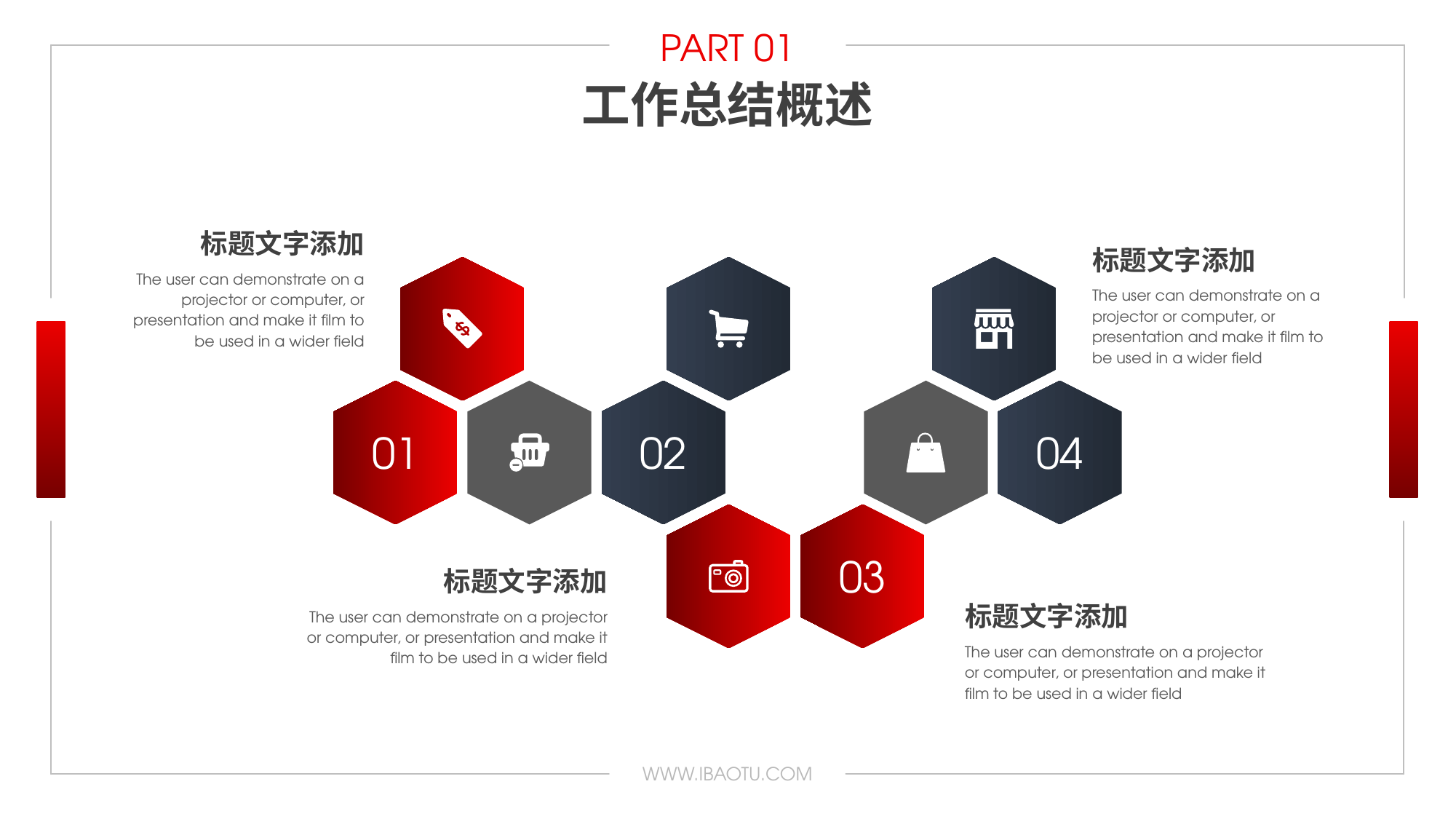

PART 01
工作总结概述
标题文字添加
The user can demonstrate on a projector or computer, or presentation and make it film to be used in a wider field
标题文字添加
The user can demonstrate on a projector or computer, or presentation and make it film to be used in a wider field

01

02

04

03

标题文字添加
The user can demonstrate on a projector or computer, or presentation and make it film to be used in a wider field
标题文字添加
The user can demonstrate on a projector or computer, or presentation and make it film to be used in a wider field